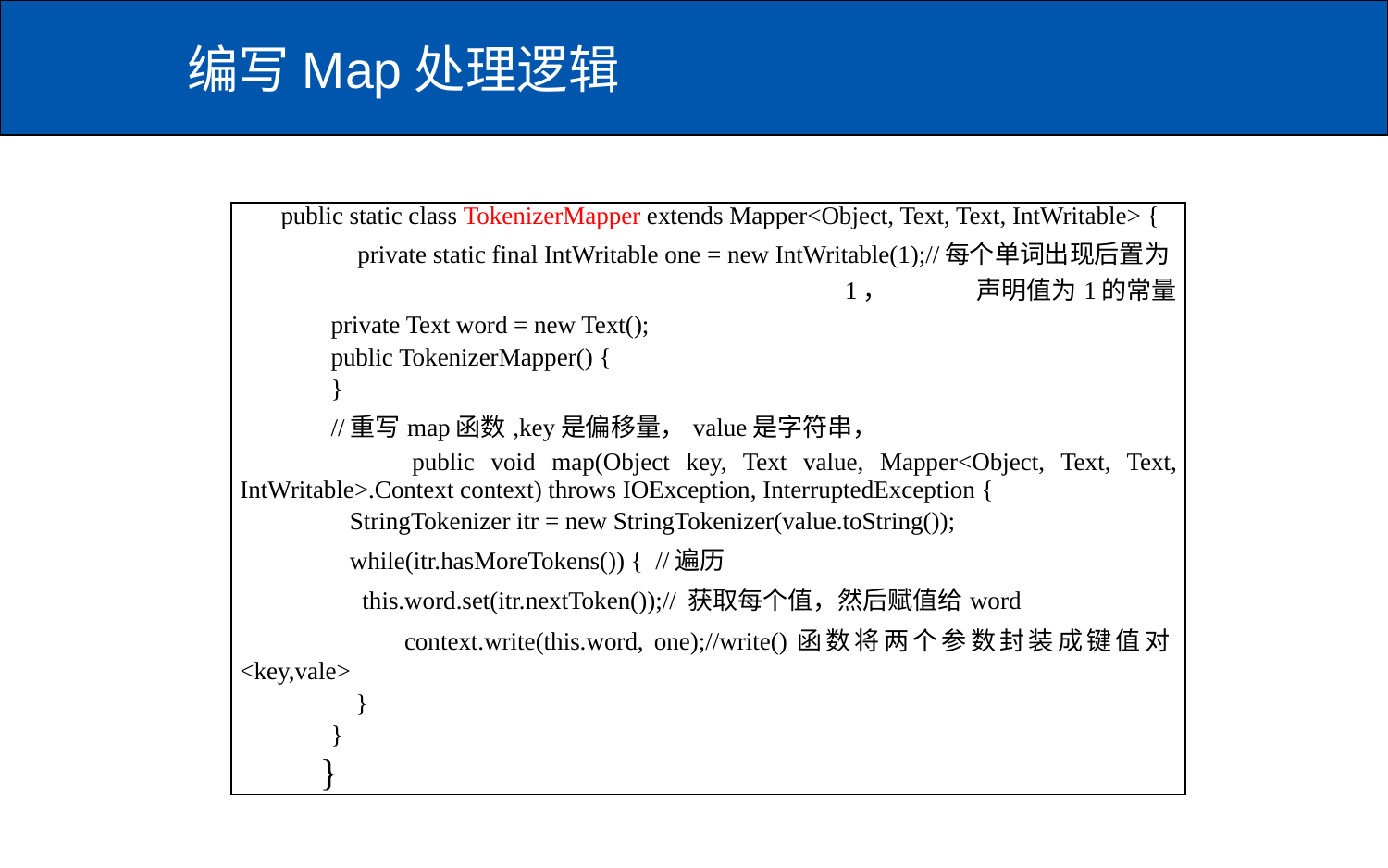

# 编写Map处理逻辑
| public static class TokenizerMapper extends Mapper<Object, Text, Text, IntWritable> { private static final IntWritable one = new IntWritable(1);//每个单词出现后置为1， 声明值为1的常量 private Text word = new Text(); public TokenizerMapper() { } //重写map函数,key是偏移量，value是字符串， public void map(Object key, Text value, Mapper<Object, Text, Text, IntWritable>.Context context) throws IOException, InterruptedException { StringTokenizer itr = new StringTokenizer(value.toString()); while(itr.hasMoreTokens()) { //遍历 this.word.set(itr.nextToken());// 获取每个值，然后赋值给word context.write(this.word, one);//write()函数将两个参数封装成键值对<key,vale> } } } |
| --- |